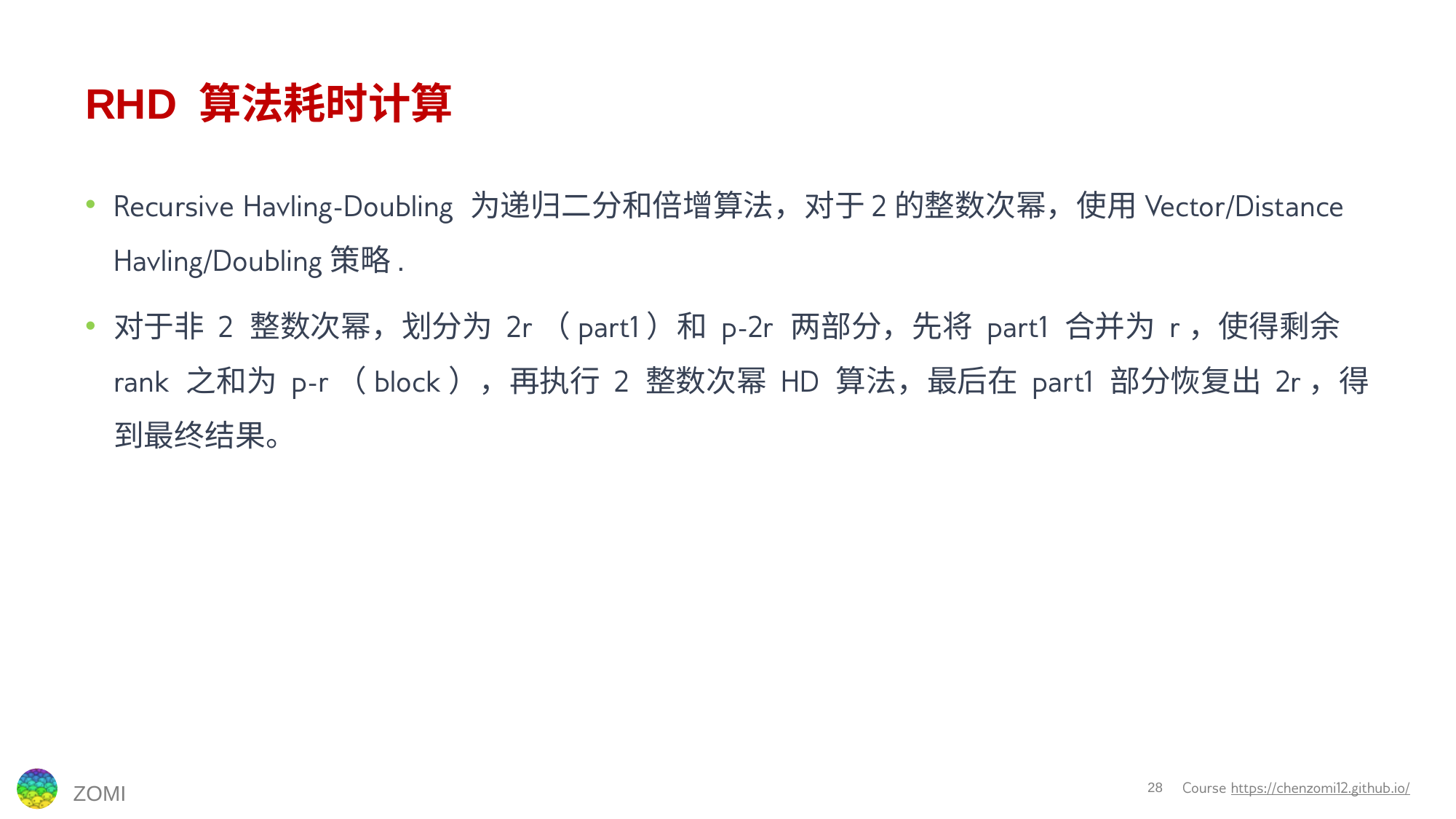

# RHD 算法耗时计算
Recursive Havling-Doubling 为递归二分和倍增算法，对于2的整数次幂，使用Vector/Distance Havling/Doubling策略.
对于非 2 整数次幂，划分为 2r（part1）和 p-2r 两部分，先将 part1 合并为 r，使得剩余 rank 之和为 p-r（block），再执行 2 整数次幂 HD 算法，最后在 part1 部分恢复出 2r，得到最终结果。